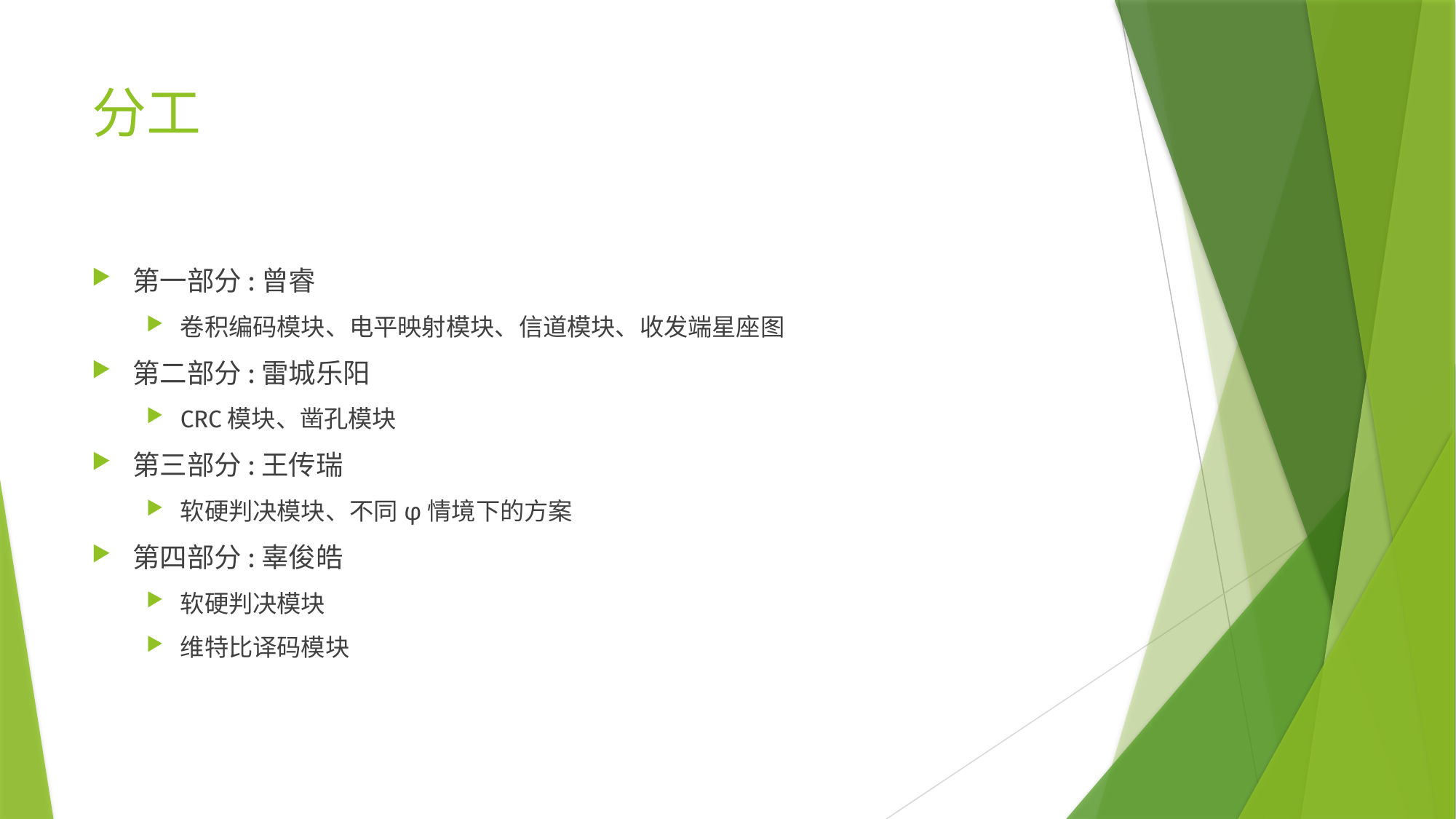

# 分工
第一部分:曾睿
卷积编码模块、电平映射模块、信道模块、收发端星座图
第二部分:雷城乐阳
CRC模块、凿孔模块
第三部分:王传瑞
软硬判决模块、不同φ情境下的方案
第四部分:辜俊皓
软硬判决模块
维特比译码模块